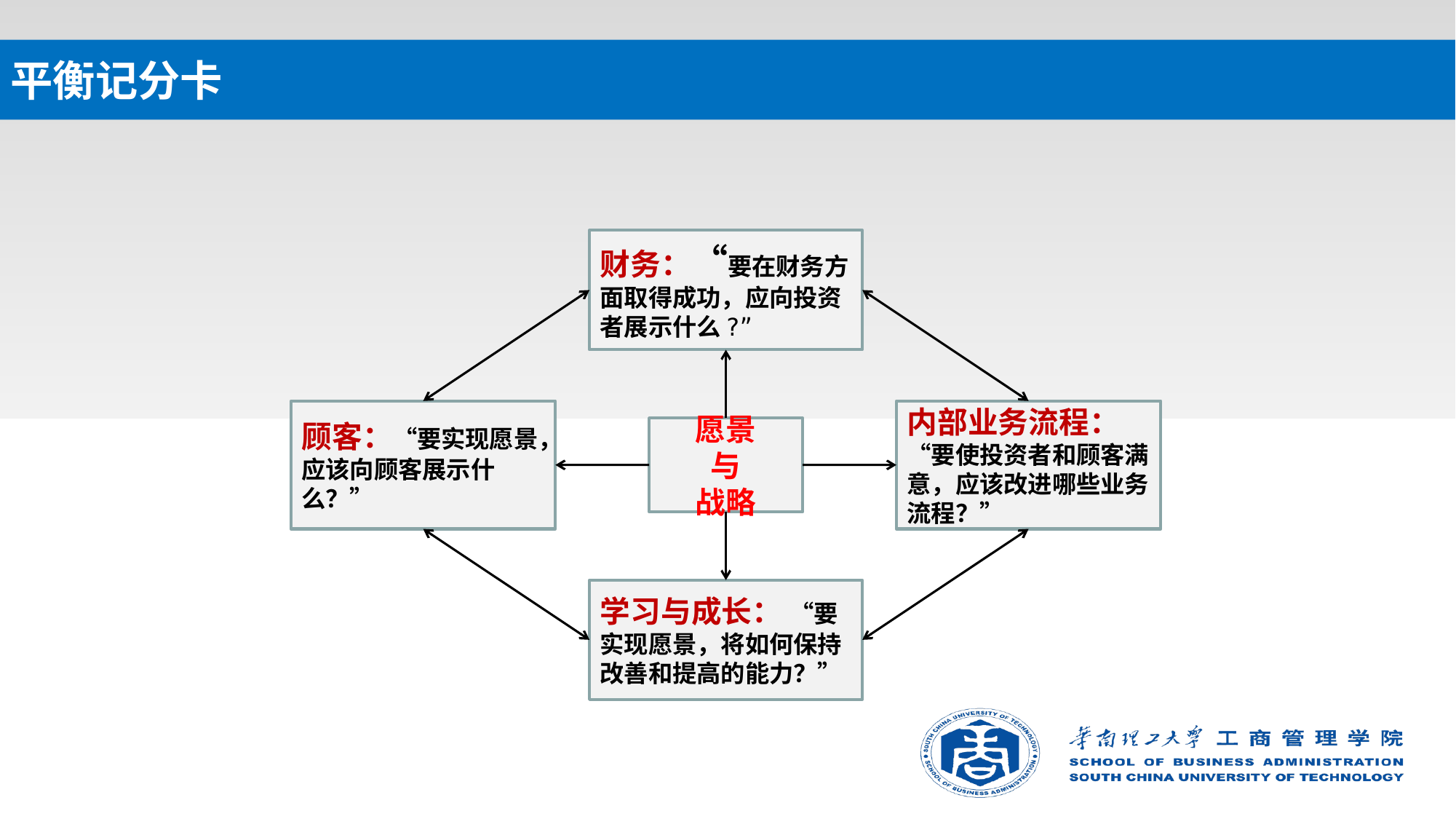

# 平衡记分卡
财务：“要在财务方面取得成功，应向投资者展示什么?”
顾客：“要实现愿景，应该向顾客展示什么？”
内部业务流程： “要使投资者和顾客满意，应该改进哪些业务流程？”
愿景
与
战略
学习与成长： “要实现愿景，将如何保持改善和提高的能力？”